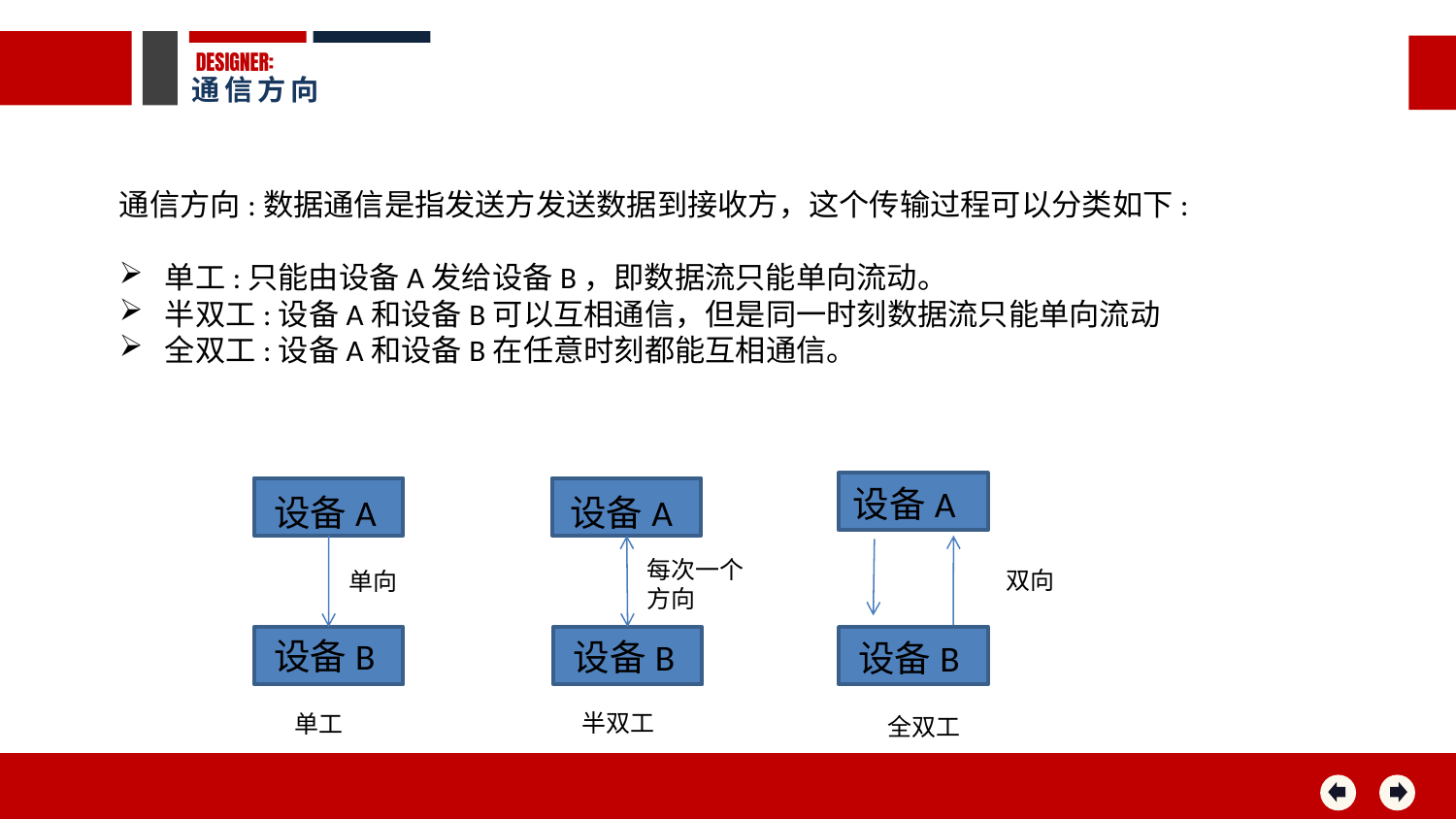

DESIGNER:
通信方向
通信方向:数据通信是指发送方发送数据到接收方，这个传输过程可以分类如下:

单工:只能由设备A发给设备B，即数据流只能单向流动。
半双工:设备A和设备B可以互相通信，但是同一时刻数据流只能单向流动
全双工:设备A和设备B在任意时刻都能互相通信。

设备A

设备A
设备A
每次一个方向
双向
单向
设备B

设备B

设备B
半双工
单工
全双工